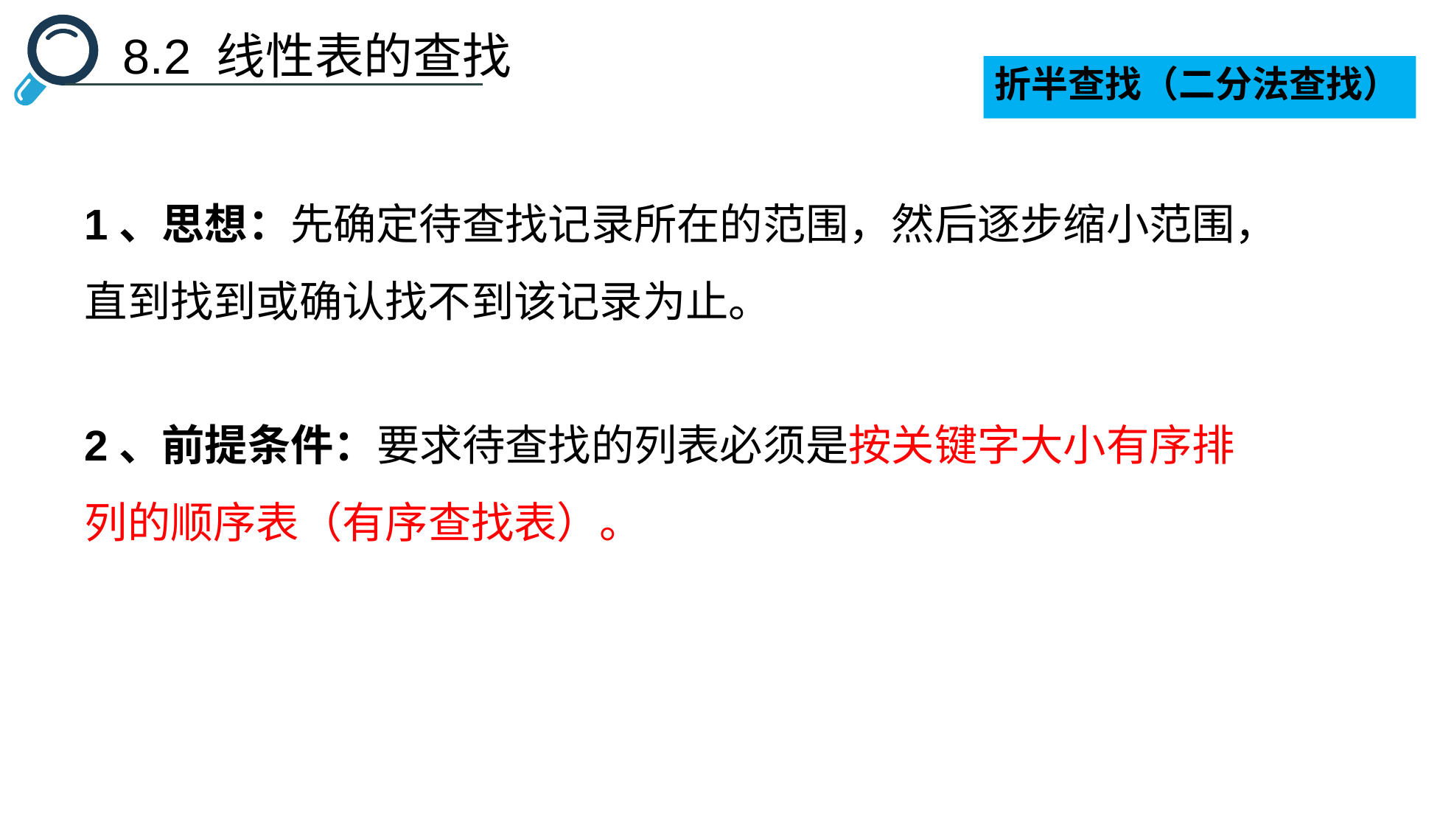

8.2 线性表的查找
折半查找（二分法查找）
1、思想：先确定待查找记录所在的范围，然后逐步缩小范围，直到找到或确认找不到该记录为止。
2、前提条件：要求待查找的列表必须是按关键字大小有序排列的顺序表（有序查找表）。